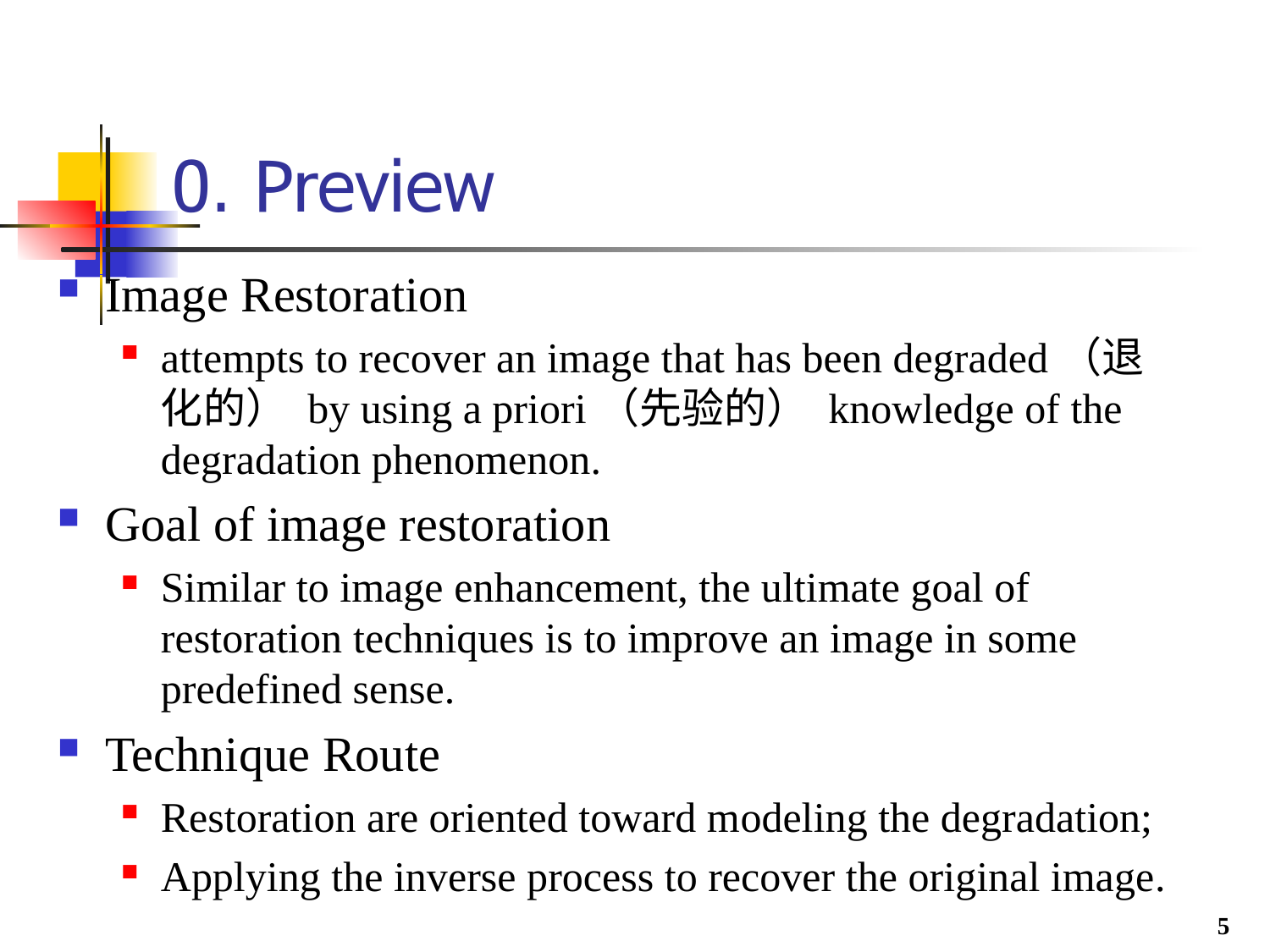

# 0. Preview
Image Restoration
attempts to recover an image that has been degraded（退化的） by using a priori（先验的） knowledge of the degradation phenomenon.
Goal of image restoration
Similar to image enhancement, the ultimate goal of restoration techniques is to improve an image in some predefined sense.
Technique Route
Restoration are oriented toward modeling the degradation;
Applying the inverse process to recover the original image.
5